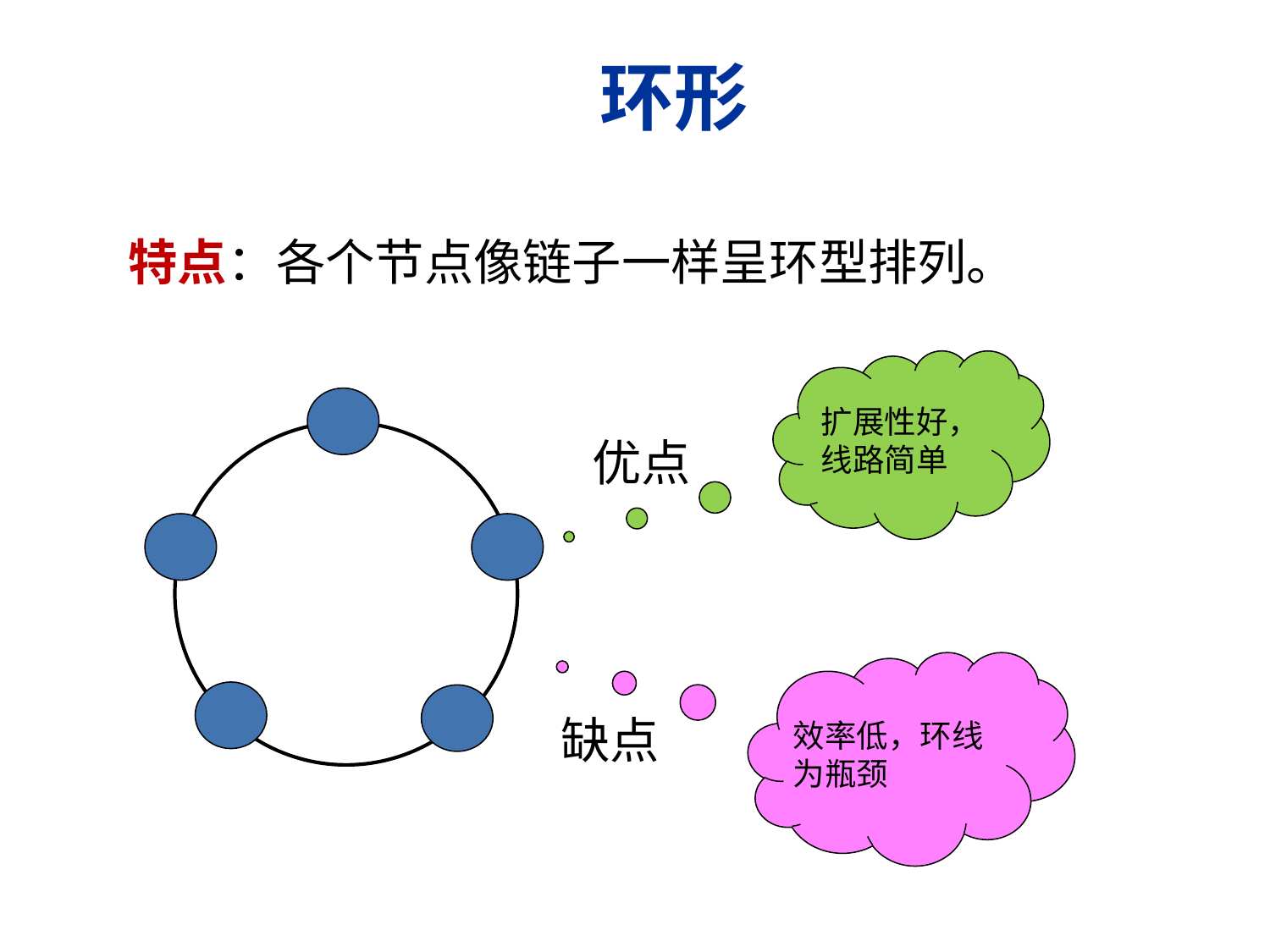

环形
  特点：各个节点像链子一样呈环型排列。
扩展性好，线路简单
优点

效率低，环线为瓶颈
缺点